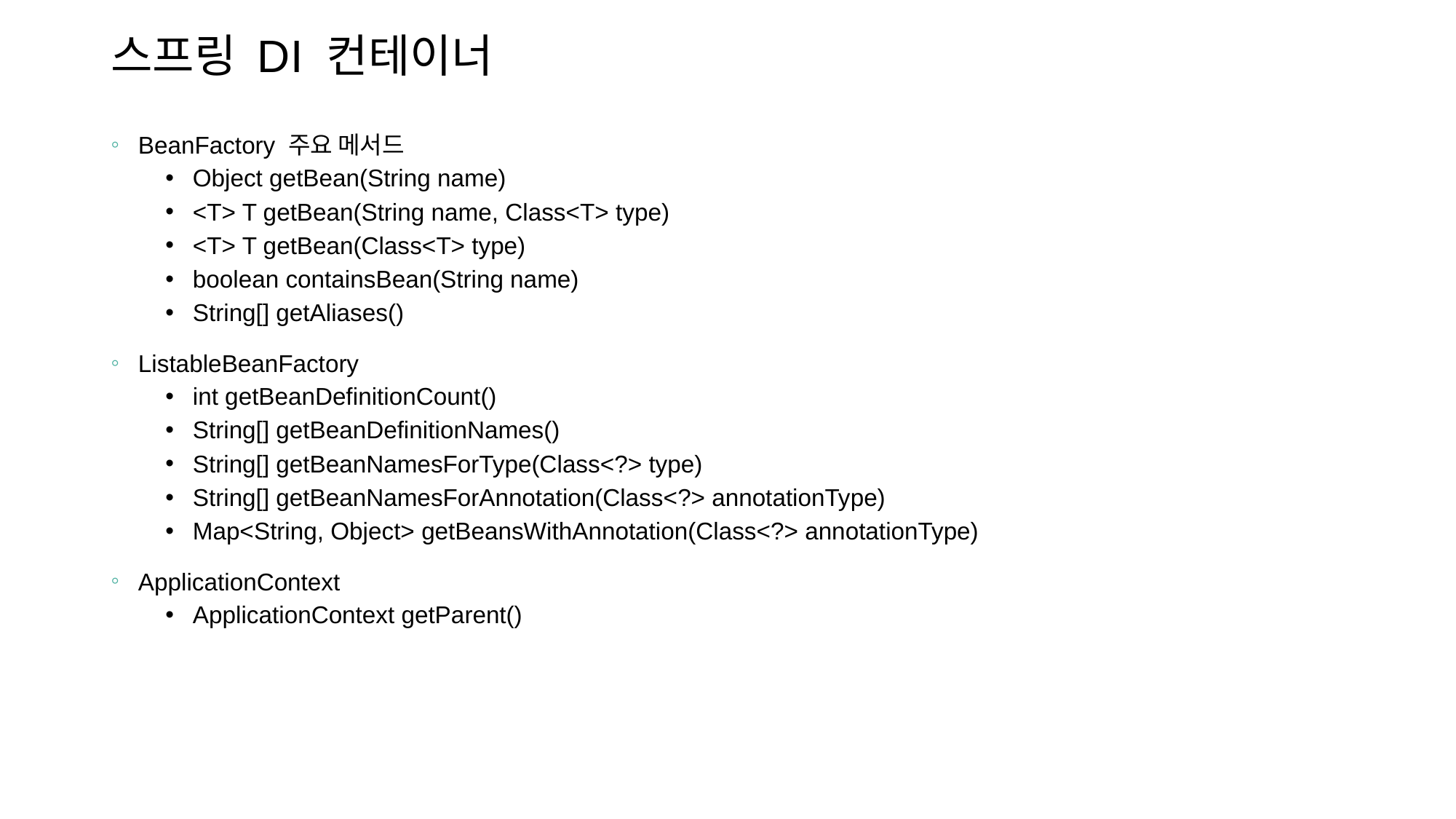

# 스프링 DI 컨테이너
BeanFactory 주요 메서드
Object getBean(String name)
<T> T getBean(String name, Class<T> type)
<T> T getBean(Class<T> type)
boolean containsBean(String name)
String[] getAliases()
ListableBeanFactory
int getBeanDefinitionCount()
String[] getBeanDefinitionNames()
String[] getBeanNamesForType(Class<?> type)
String[] getBeanNamesForAnnotation(Class<?> annotationType)
Map<String, Object> getBeansWithAnnotation(Class<?> annotationType)
ApplicationContext
ApplicationContext getParent()